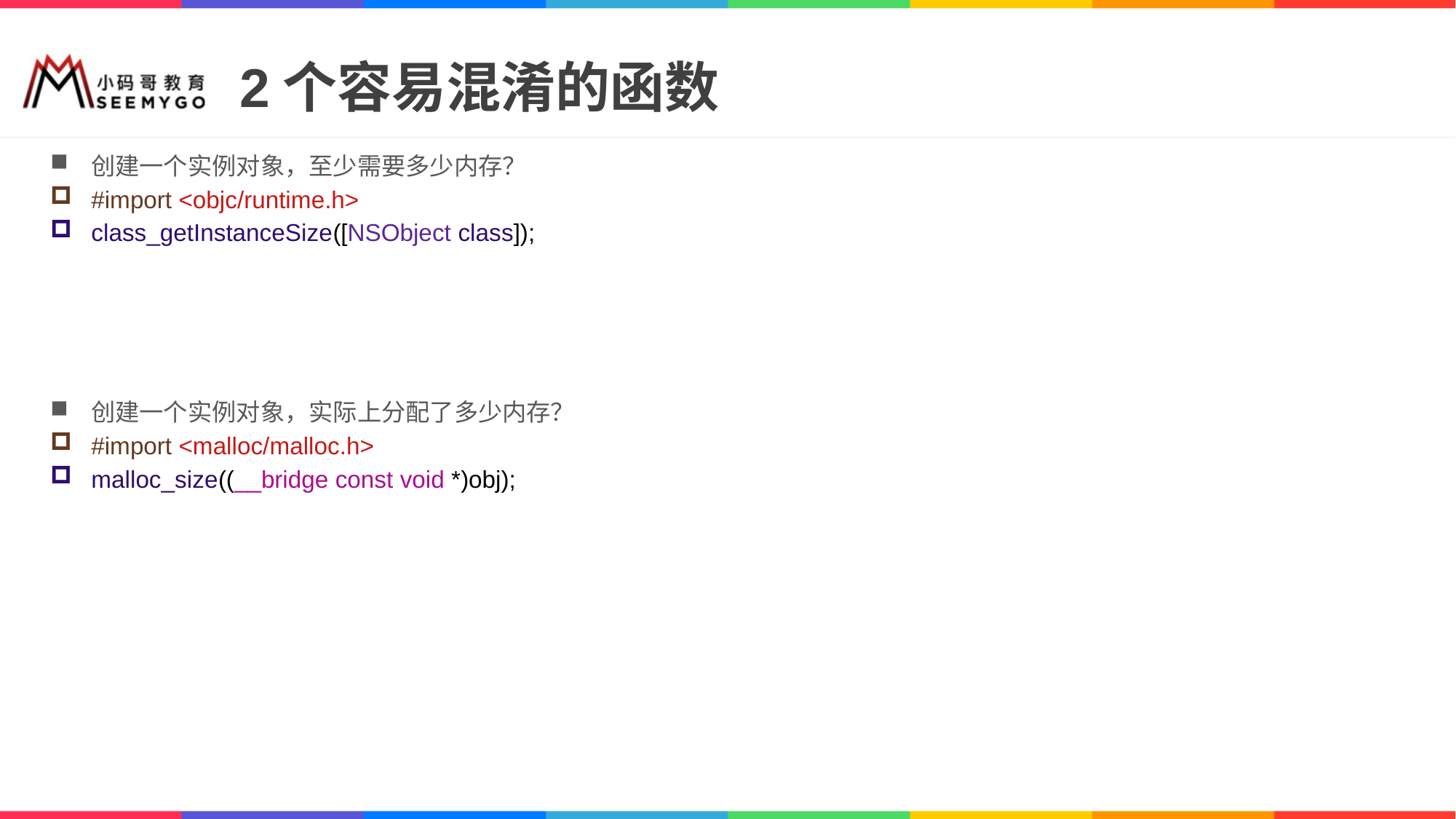

# 2个容易混淆的函数
创建一个实例对象，至少需要多少内存？
#import <objc/runtime.h>
class_getInstanceSize([NSObject class]);
创建一个实例对象，实际上分配了多少内存？
#import <malloc/malloc.h>
malloc_size((__bridge const void *)obj);